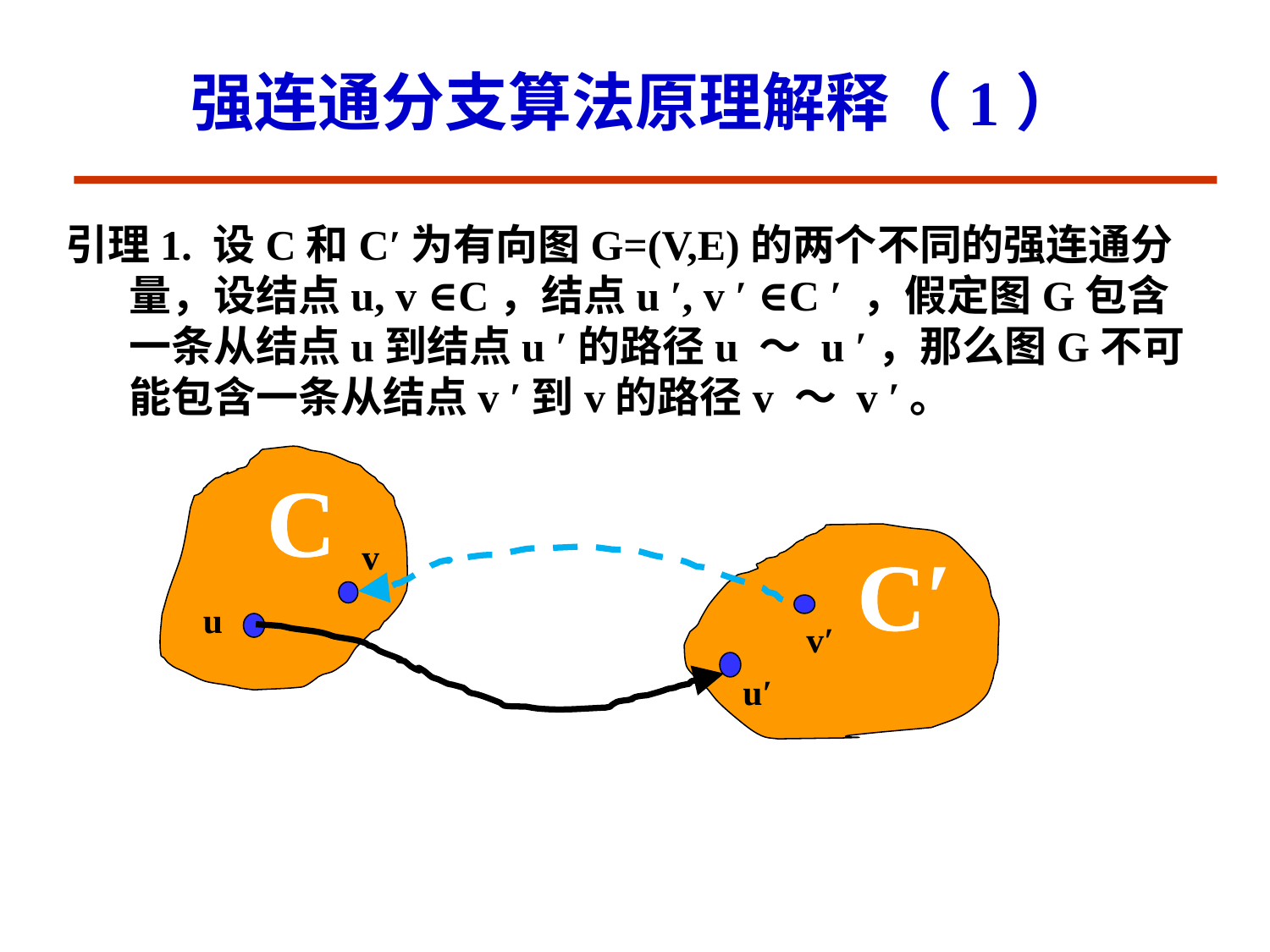

# 强连通分支算法原理解释（1）
引理1. 设C和C′为有向图G=(V,E)的两个不同的强连通分量，设结点u, v ∈C，结点u ′, v ′ ∈C ′ ，假定图G包含一条从结点u到结点u ′的路径u ～ u ′，那么图G不可能包含一条从结点v ′到v的路径v ～ v ′。

C

v
C′

u

v′

u′